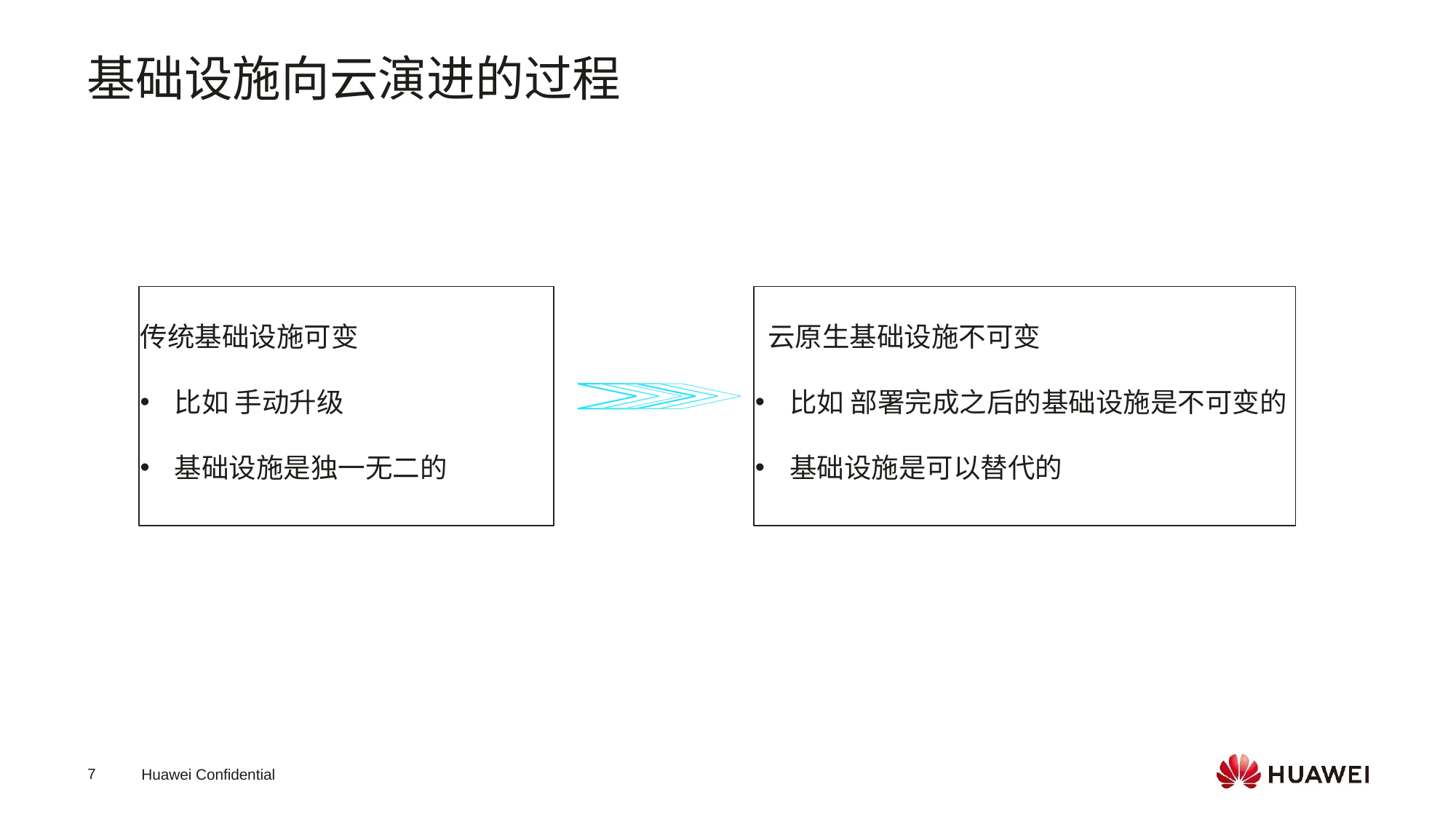

基础设施向云演进的过程

传统基础设施可变

比如 手动升级

基础设施是独一无二的

 云原生基础设施不可变

比如 部署完成之后的基础设施是不可变的

基础设施是可以替代的